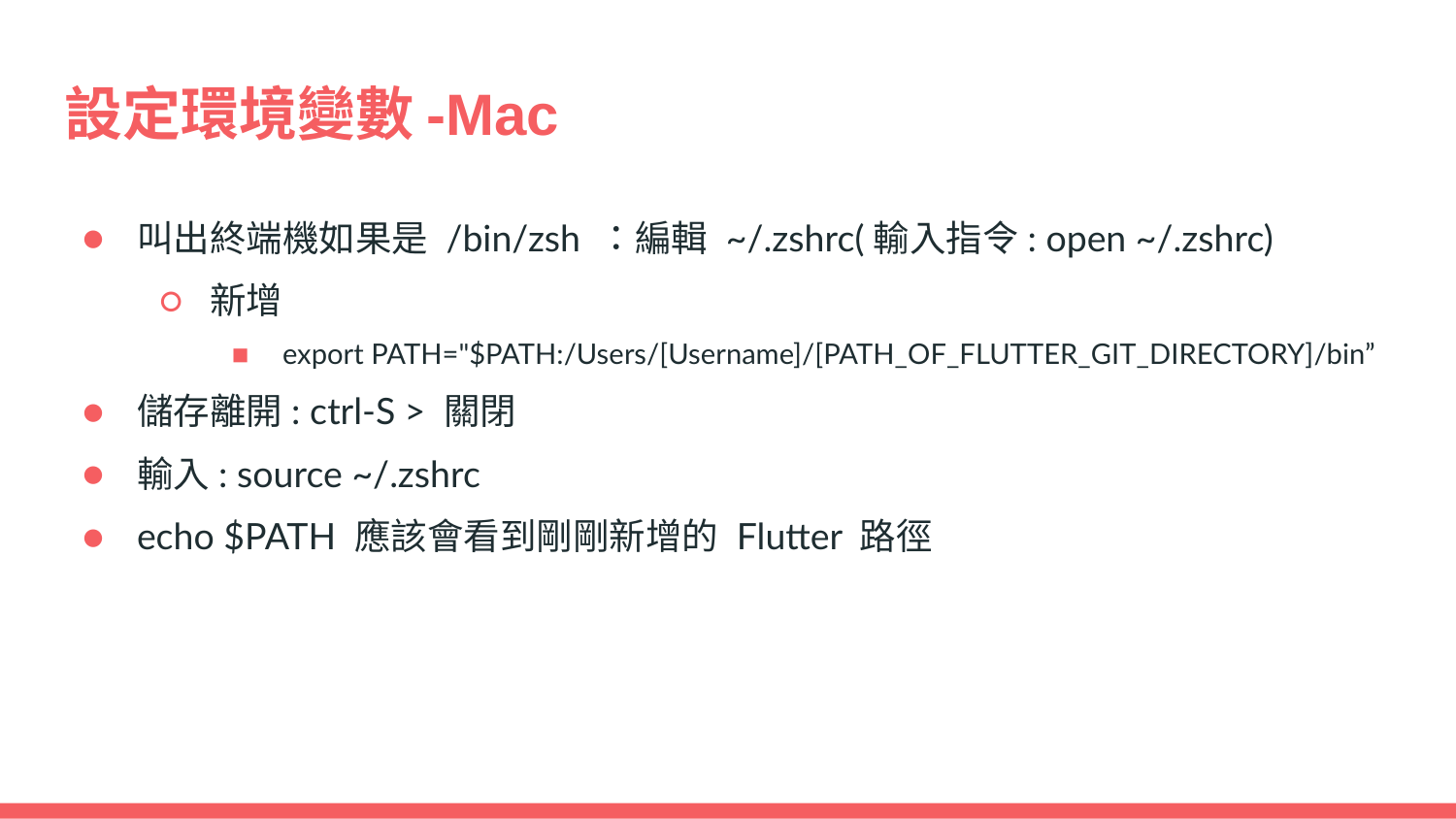

# 設定環境變數-Mac
叫出終端機如果是 /bin/zsh ：編輯 ~/.zshrc(輸入指令: open ~/.zshrc)
新增
export PATH="$PATH:/Users/[Username]/[PATH_OF_FLUTTER_GIT_DIRECTORY]/bin”
儲存離開: ctrl-S > 關閉
輸入: source ~/.zshrc
echo $PATH 應該會看到剛剛新增的 Flutter 路徑